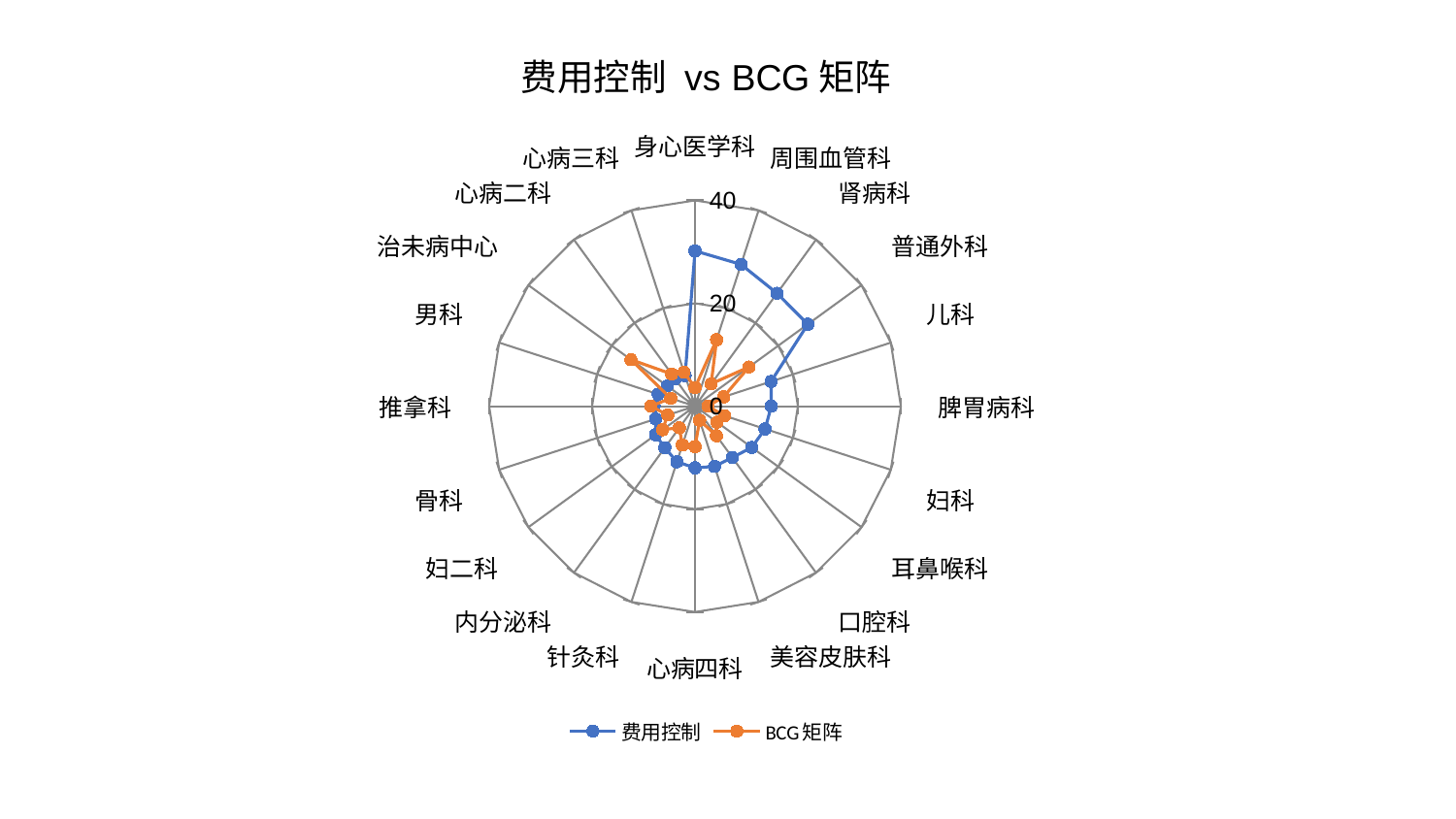

### Chart: 费用控制 vs BCG矩阵

| Category | 费用控制 | BCG矩阵 |
|---|---|---|
| 身心医学科 | 30.185899426534025 | 3.626213884700409 |
| 周围血管科 | 28.970634471623885 | 13.598071083905406 |
| 肾病科 | 27.119778697266746 | 5.359609478690252 |
| 普通外科 | 27.10500877537007 | 12.945096098330223 |
| 儿科 | 15.539361833606854 | 5.866079692008593 |
| 脾胃病科 | 14.836558382698119 | 2.504391779495822 |
| 妇科 | 14.320373846919427 | 6.067349456524676 |
| 耳鼻喉科 | 13.638629139632393 | 5.31089910626712 |
| 口腔科 | 12.34874354241509 | 7.110040947266045 |
| 美容皮肤科 | 12.316127912054668 | 2.8916628362740706 |
| 心病四科 | 11.99406226950275 | 7.853652368681036 |
| 针灸科 | 11.370343327153755 | 7.935428421951711 |
| 内分泌科 | 9.967891889873293 | 5.180012301200467 |
| 妇二科 | 9.471080174912666 | 7.782969566105404 |
| 骨科 | 8.04949300879828 | 5.576972700076976 |
| 推拿科 | 7.950034473263649 | 8.569382185815336 |
| 男科 | 7.537911057870307 | 4.968259376980794 |
| 治未病中心 | 6.6845350403908474 | 15.384758393522361 |
| 心病二科 | 6.568015117663498 | 7.723158288271772 |
| 心病三科 | 6.262940128053276 | 6.924560122575553 |
70